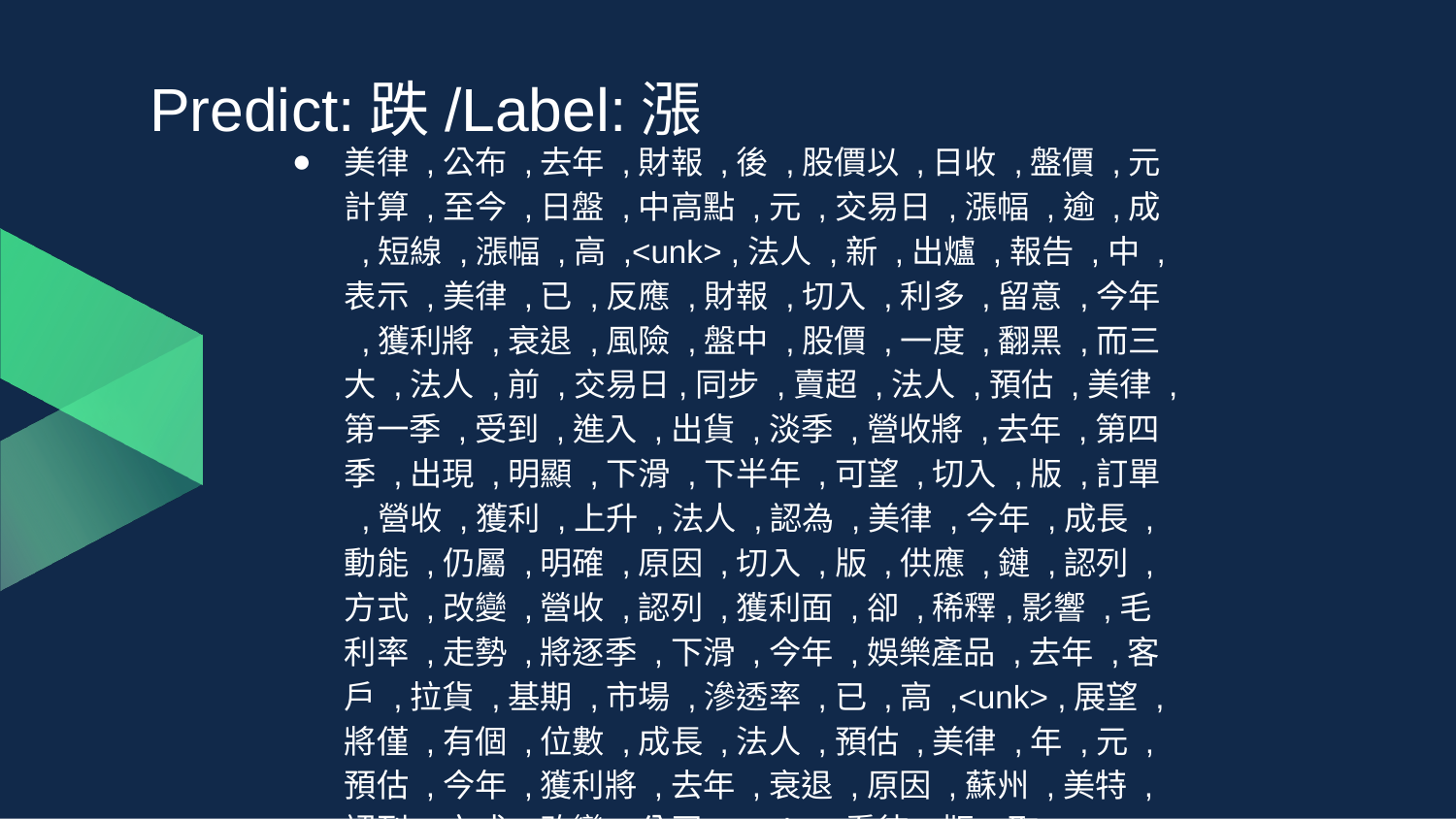

# Predict:跌/Label:漲
美律 ,公布 ,去年 ,財報 ,後 ,股價以 ,日收 ,盤價 ,元計算 ,至今 ,日盤 ,中高點 ,元 ,交易日 ,漲幅 ,逾 ,成 ,短線 ,漲幅 ,高 ,<unk> ,法人 ,新 ,出爐 ,報告 ,中 ,表示 ,美律 ,已 ,反應 ,財報 ,切入 ,利多 ,留意 ,今年 ,獲利將 ,衰退 ,風險 ,盤中 ,股價 ,一度 ,翻黑 ,而三大 ,法人 ,前 ,交易日,同步 ,賣超 ,法人 ,預估 ,美律 ,第一季 ,受到 ,進入 ,出貨 ,淡季 ,營收將 ,去年 ,第四季 ,出現 ,明顯 ,下滑 ,下半年 ,可望 ,切入 ,版 ,訂單 ,營收 ,獲利 ,上升 ,法人 ,認為 ,美律 ,今年 ,成長 ,動能 ,仍屬 ,明確 ,原因 ,切入 ,版 ,供應 ,鏈 ,認列 ,方式 ,改變 ,營收 ,認列 ,獲利面 ,卻 ,稀釋,影響 ,毛利率 ,走勢 ,將逐季 ,下滑 ,今年 ,娛樂產品 ,去年 ,客戶 ,拉貨 ,基期 ,市場 ,滲透率 ,已 ,高 ,<unk> ,展望 ,將僅 ,有個 ,位數 ,成長 ,法人 ,預估 ,美律 ,年 ,元 ,預估 ,今年 ,獲利將 ,去年 ,衰退 ,原因 ,蘇州 ,美特 ,認列 ,方式 ,改變 ,公司 ,<unk> ,看待 ,版 ,取得 ,<unk> ,應 ,比重 ,競爭 ,<unk> ,科技 ,<unk> ,威脅